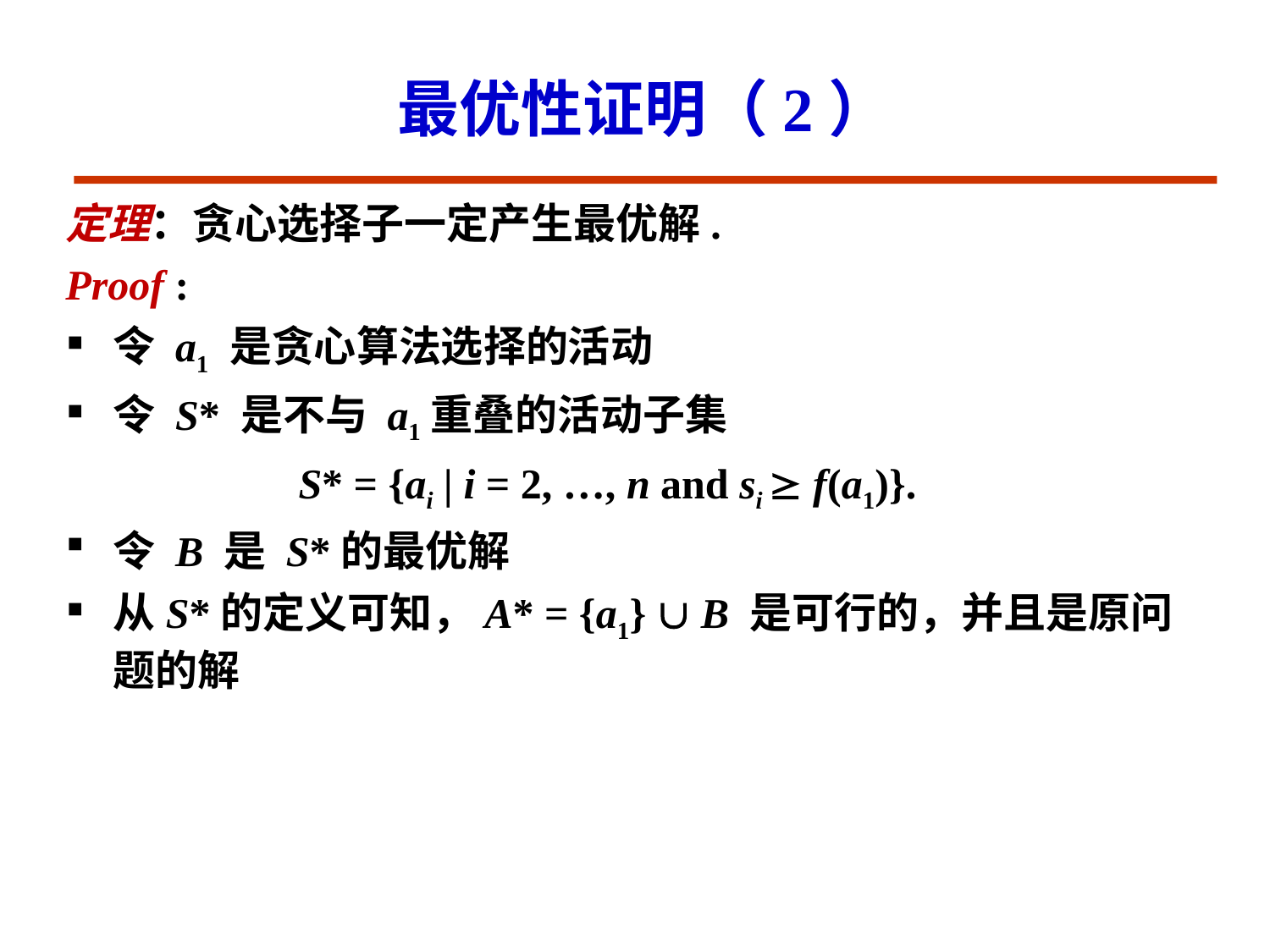

# 最优性证明（2）
定理：贪心选择子一定产生最优解.
Proof :
令 a1 是贪心算法选择的活动
令 S* 是不与 a1重叠的活动子集
                      S* = {ai | i = 2, …, n and si ≥ f(a1)}.
令 B 是 S*的最优解
从S*的定义可知，A* = {a1} ∪ B 是可行的，并且是原问题的解